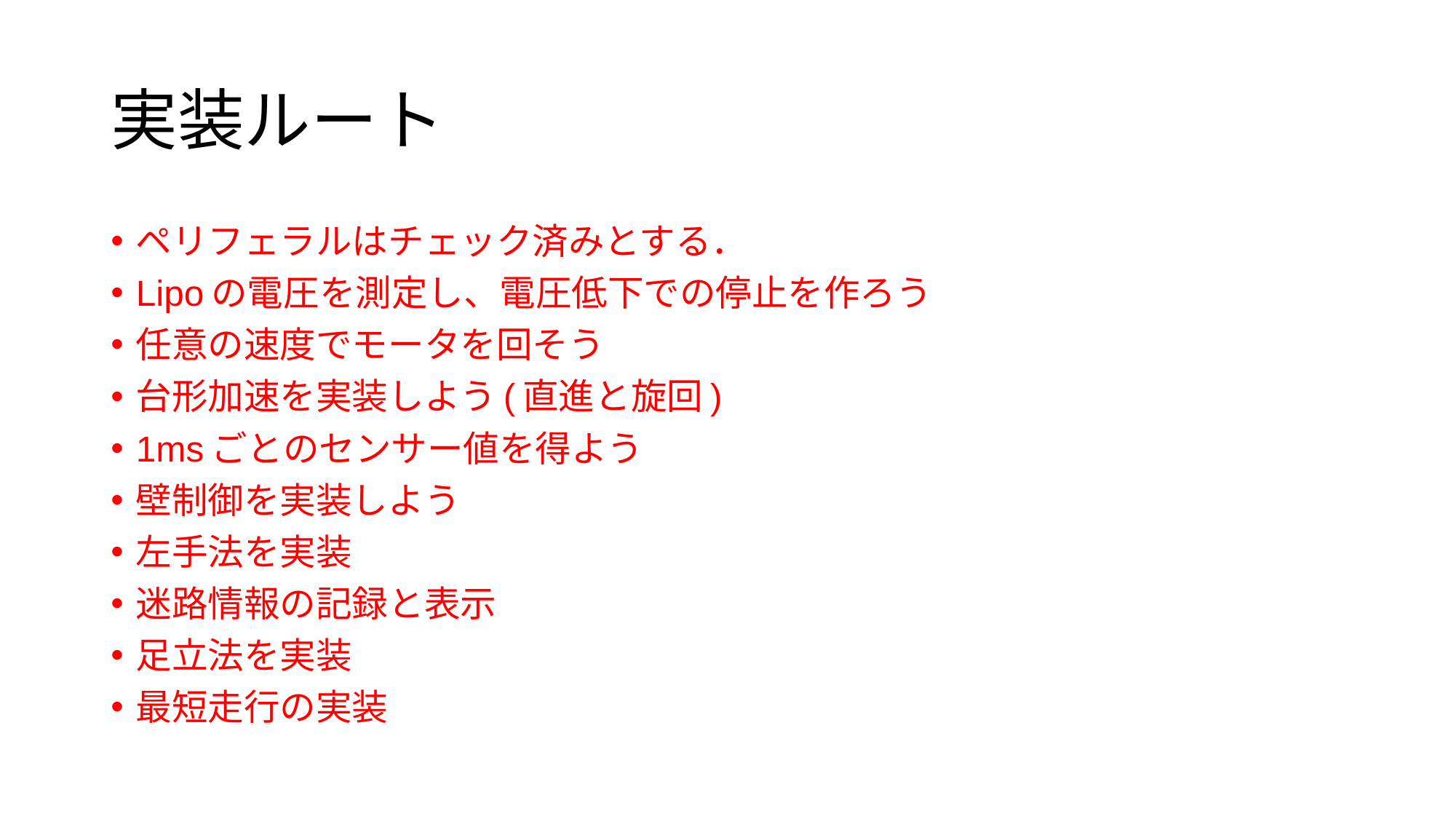

# 実装ルート
ペリフェラルはチェック済みとする．
Lipoの電圧を測定し、電圧低下での停止を作ろう
任意の速度でモータを回そう
台形加速を実装しよう(直進と旋回)
1msごとのセンサー値を得よう
壁制御を実装しよう
左手法を実装
迷路情報の記録と表示
足立法を実装
最短走行の実装